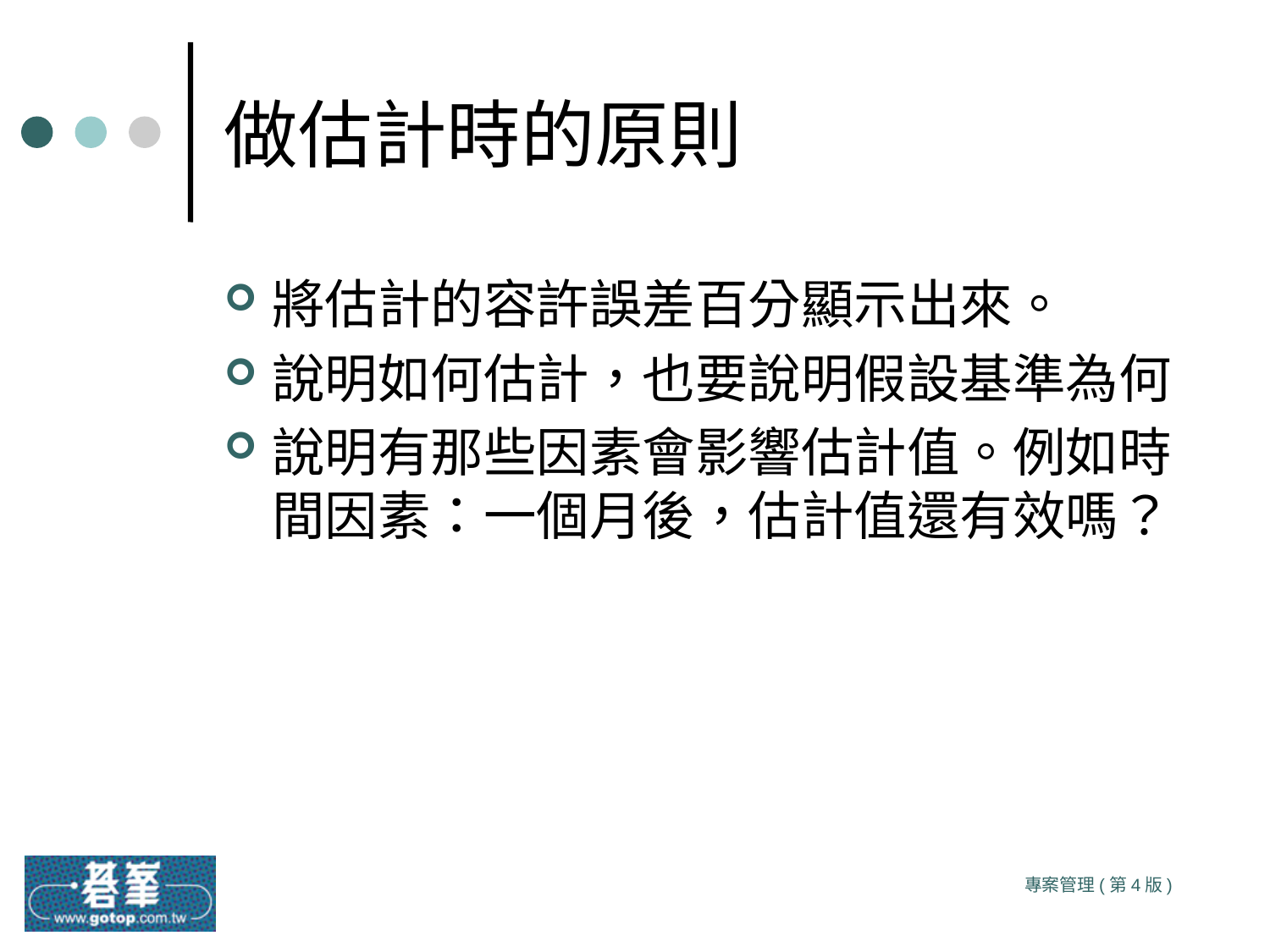

# 做估計時的原則
將估計的容許誤差百分顯示出來。
說明如何估計，也要說明假設基準為何
說明有那些因素會影響估計值。例如時間因素：一個月後，估計值還有效嗎？
專案管理(第4版)